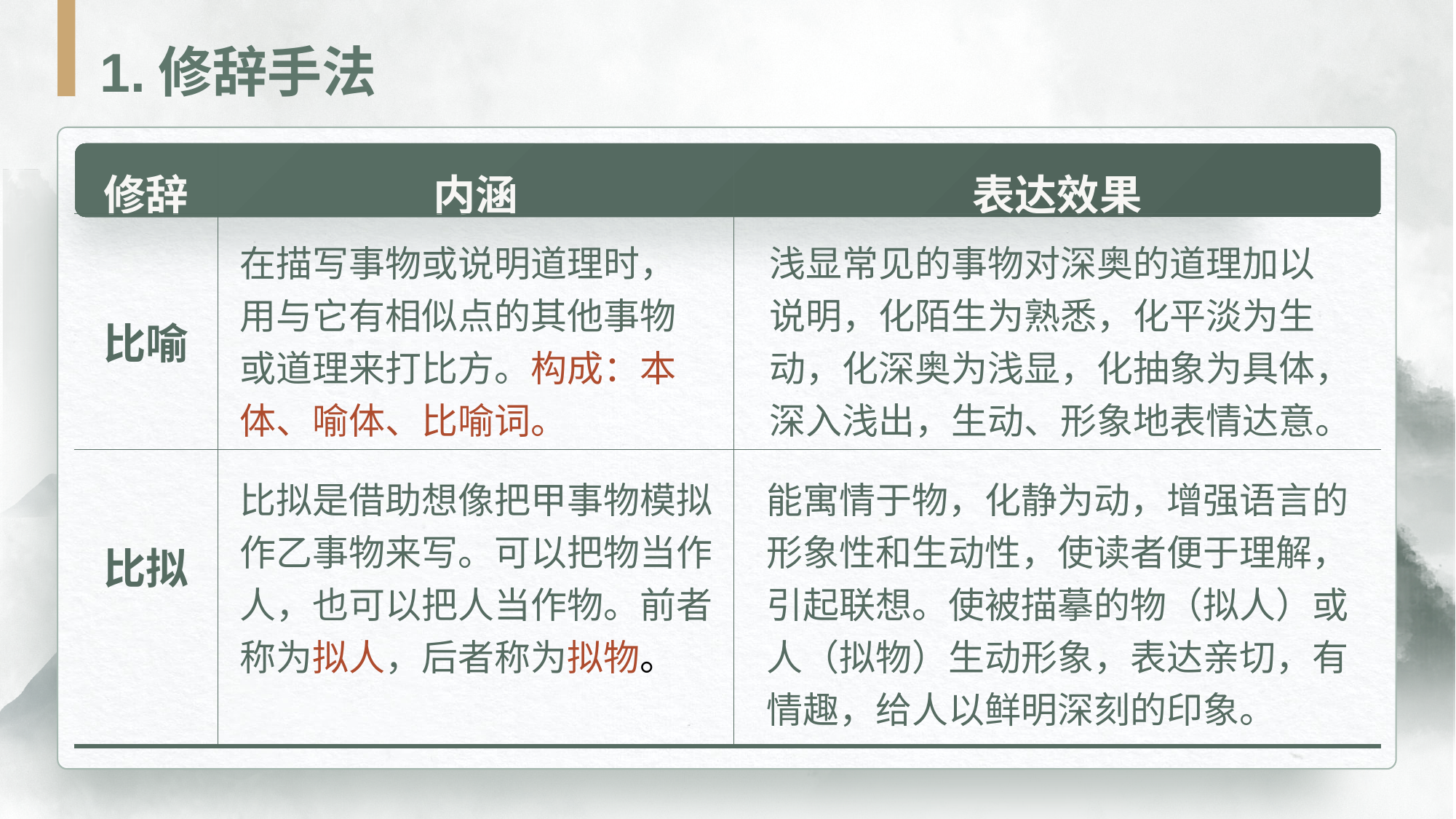

1.修辞手法

| 修辞 | 内涵 | 表达效果 |
| --- | --- | --- |
| 比喻 |  |  |
| 比拟 |  |  |

在描写事物或说明道理时，用与它有相似点的其他事物或道理来打比方。构成：本体、喻体、比喻词。
浅显常见的事物对深奥的道理加以说明，化陌生为熟悉，化平淡为生动，化深奥为浅显，化抽象为具体，深入浅出，生动、形象地表情达意。
比拟是借助想像把甲事物模拟作乙事物来写。可以把物当作人，也可以把人当作物。前者称为拟人，后者称为拟物。
能寓情于物，化静为动，增强语言的形象性和生动性，使读者便于理解，引起联想。使被描摹的物（拟人）或人（拟物）生动形象，表达亲切，有情趣，给人以鲜明深刻的印象。